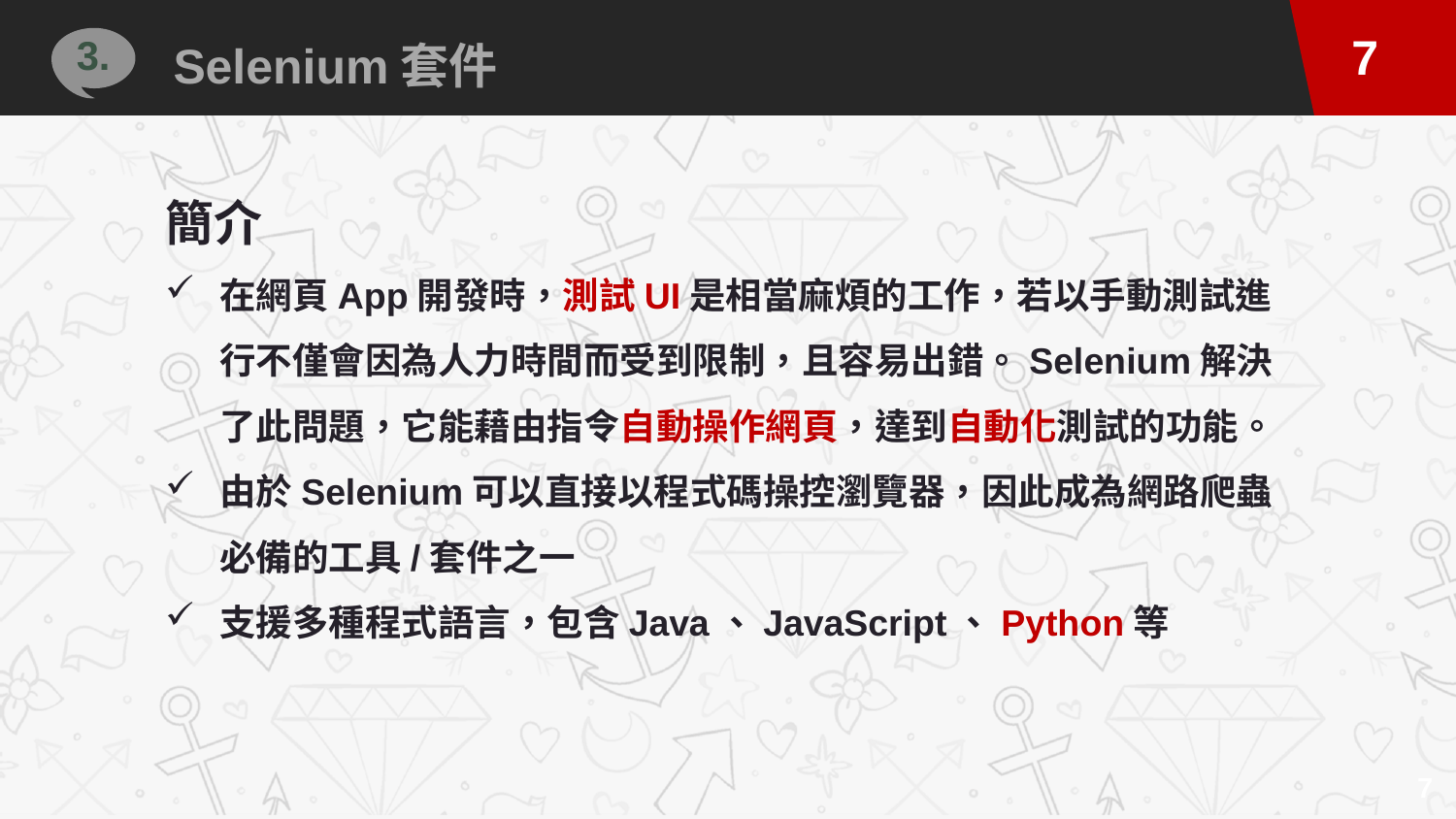

Selenium套件
3.

簡介
在網頁App開發時，測試UI是相當麻煩的工作，若以手動測試進行不僅會因為人力時間而受到限制，且容易出錯。Selenium解決了此問題，它能藉由指令自動操作網頁，達到自動化測試的功能。
由於Selenium可以直接以程式碼操控瀏覽器，因此成為網路爬蟲必備的工具/套件之一
支援多種程式語言，包含Java、JavaScript、Python等
7